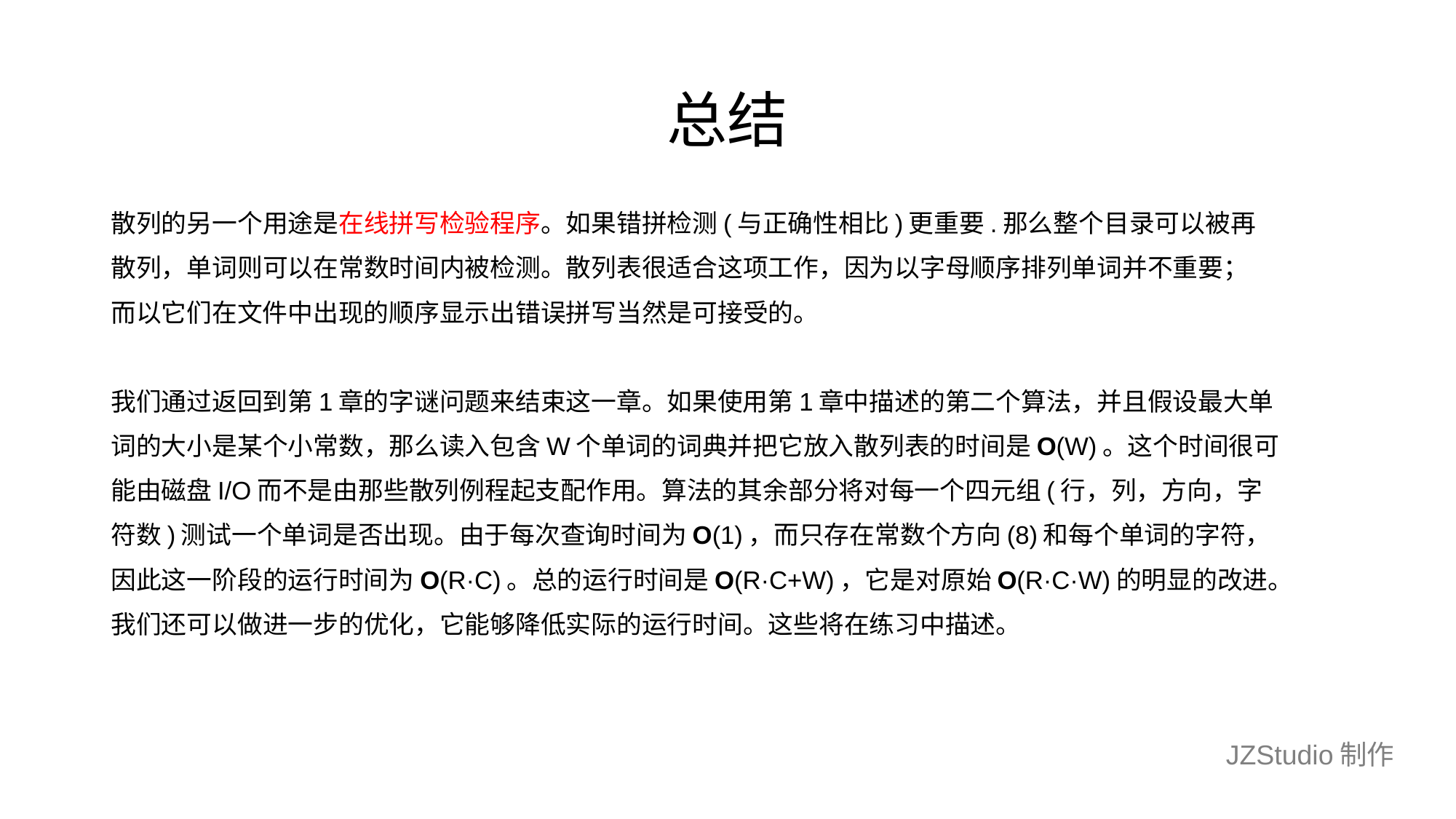

# 总结
散列的另一个用途是在线拼写检验程序。如果错拼检测(与正确性相比)更重要.那么整个目录可以被再
散列，单词则可以在常数时间内被检测。散列表很适合这项工作，因为以字母顺序排列单词并不重要；
而以它们在文件中出现的顺序显示出错误拼写当然是可接受的。

我们通过返回到第1章的字谜问题来结束这一章。如果使用第1章中描述的第二个算法，并且假设最大单
词的大小是某个小常数，那么读入包含W个单词的词典并把它放入散列表的时间是O(W)。这个时间很可
能由磁盘I/O而不是由那些散列例程起支配作用。算法的其余部分将对每一个四元组(行，列，方向，字
符数)测试一个单词是否出现。由于每次查询时间为O(1)，而只存在常数个方向(8)和每个单词的字符，
因此这一阶段的运行时间为O(R·C)。总的运行时间是O(R·C+W)，它是对原始O(R·C·W)的明显的改进。
我们还可以做进一步的优化，它能够降低实际的运行时间。这些将在练习中描述。